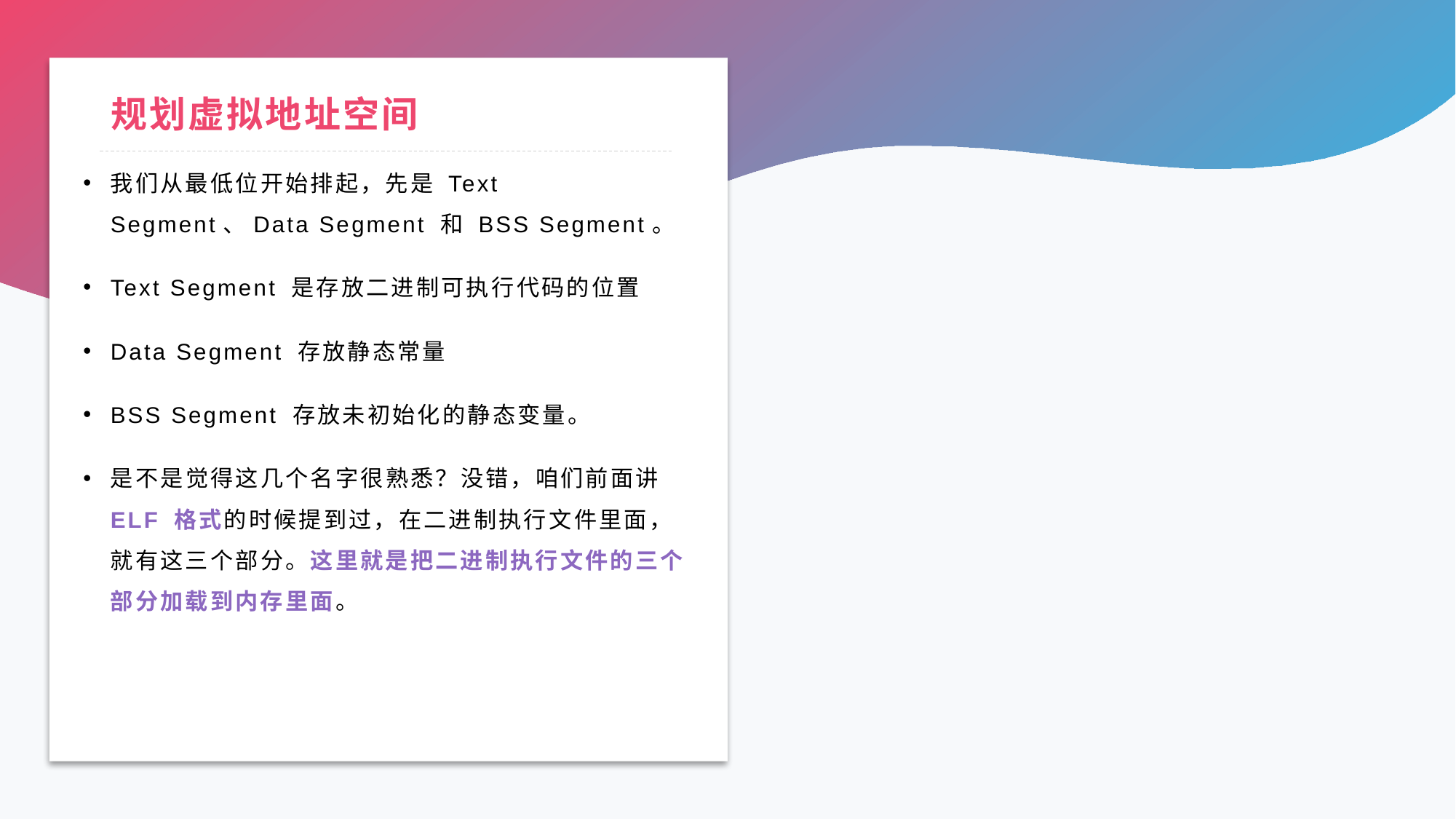

# 规划虚拟地址空间
我们从最低位开始排起，先是 Text Segment、Data Segment 和 BSS Segment。
Text Segment 是存放二进制可执行代码的位置
Data Segment 存放静态常量
BSS Segment 存放未初始化的静态变量。
是不是觉得这几个名字很熟悉？没错，咱们前面讲 ELF 格式的时候提到过，在二进制执行文件里面，就有这三个部分。这里就是把二进制执行文件的三个部分加载到内存里面。